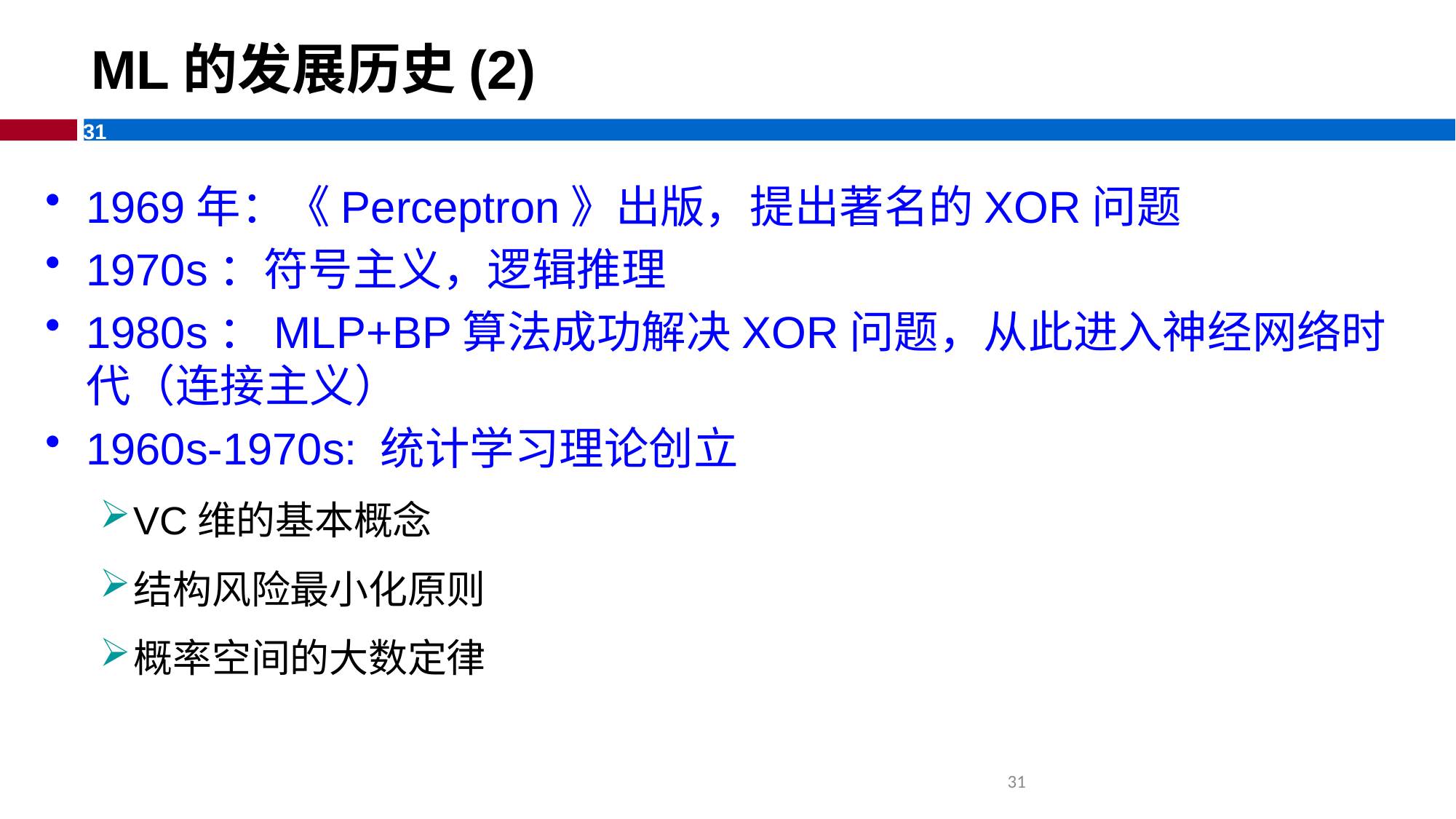

# ML的发展历史(2)
1969年：《Perceptron》出版，提出著名的XOR问题
1970s：符号主义，逻辑推理
1980s：MLP+BP算法成功解决XOR问题，从此进入神经网络时代（连接主义）
1960s-1970s: 统计学习理论创立
VC维的基本概念
结构风险最小化原则
概率空间的大数定律
31